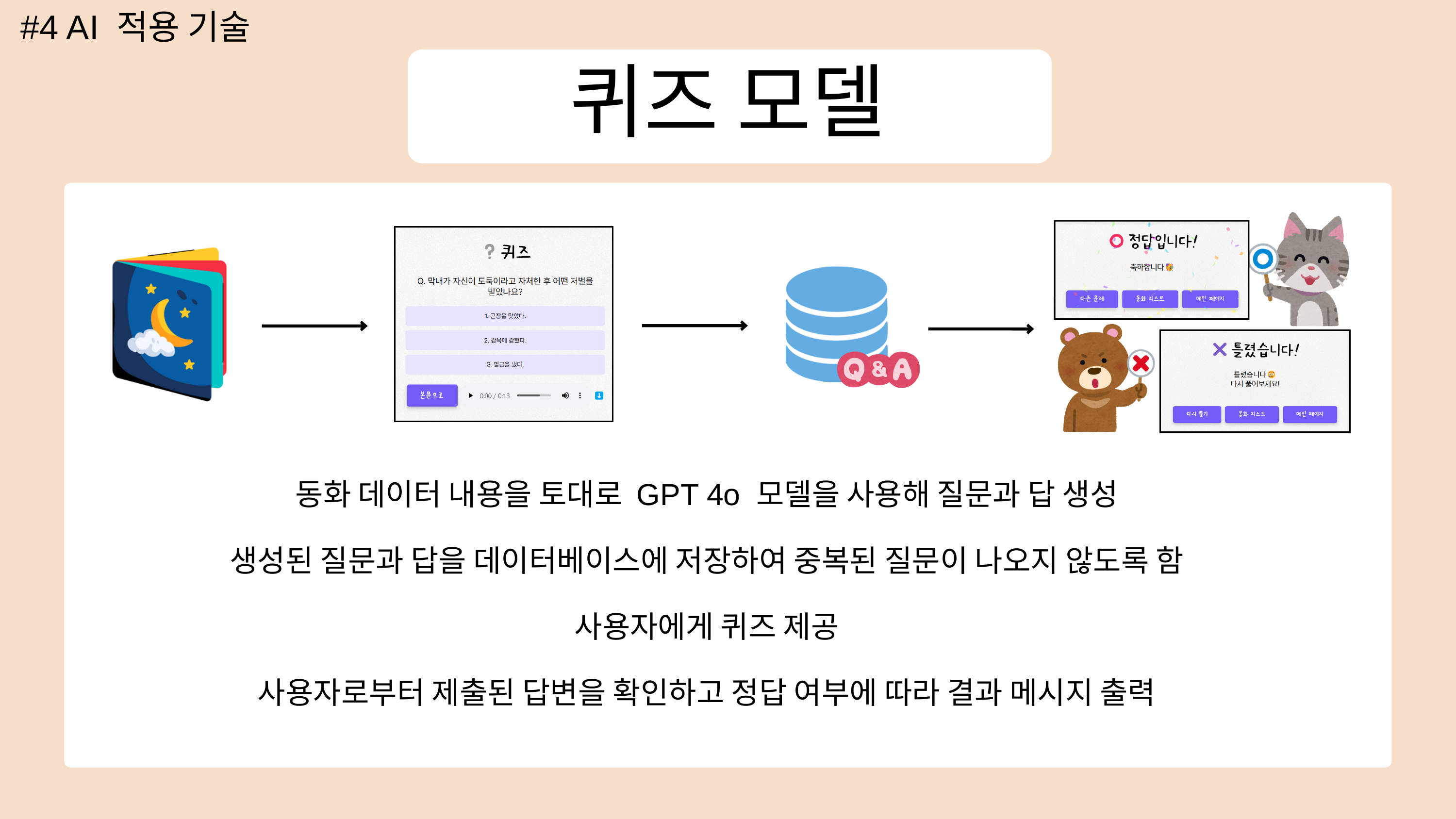

#4 AI 적용 기술

퀴즈 모델

동화 데이터 내용을 토대로 GPT 4o 모델을 사용해 질문과 답 생성
생성된 질문과 답을 데이터베이스에 저장하여 중복된 질문이 나오지 않도록 함
사용자에게 퀴즈 제공
사용자로부터 제출된 답변을 확인하고 정답 여부에 따라 결과 메시지 출력